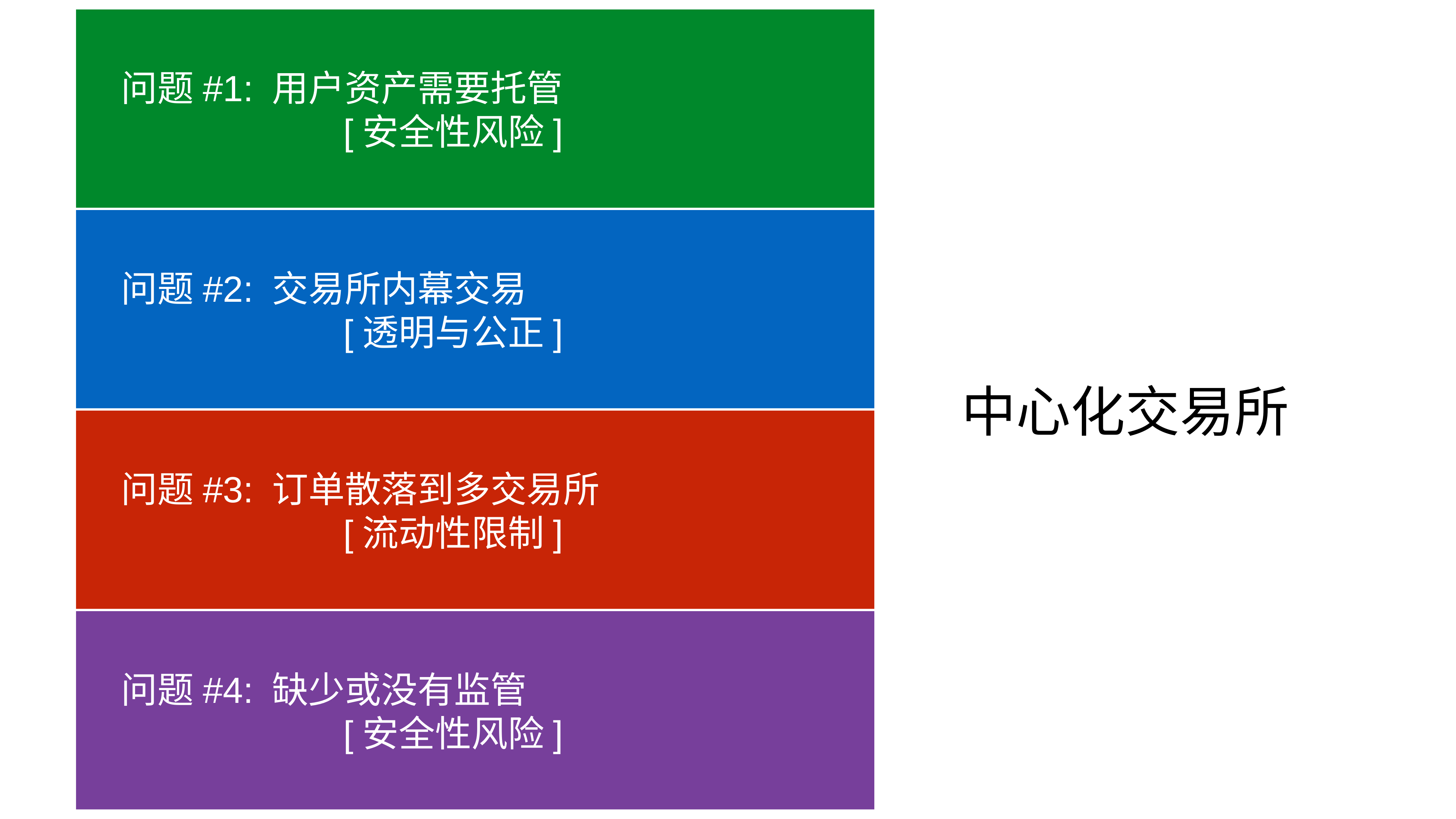

问题#1: 用户资产需要托管
                      [安全性风险]
Poloniex
Kraken
Bitfinex
OKCoin
BTC38
Bittrex
Quoine
Bitstamp
BTC-e
CEX.IO
YoBit
hitbtc
Vaultoro
Coinspot
Bter
问题#2: 交易所内幕交易
                      [透明与公正]
$5B
中心化交易所
问题#3: 订单散落到多交易所
                      [流动性限制]
24-Hour Trade Volume
on Global Exchanges
问题#4: 缺少或没有监管
                      [安全性风险]